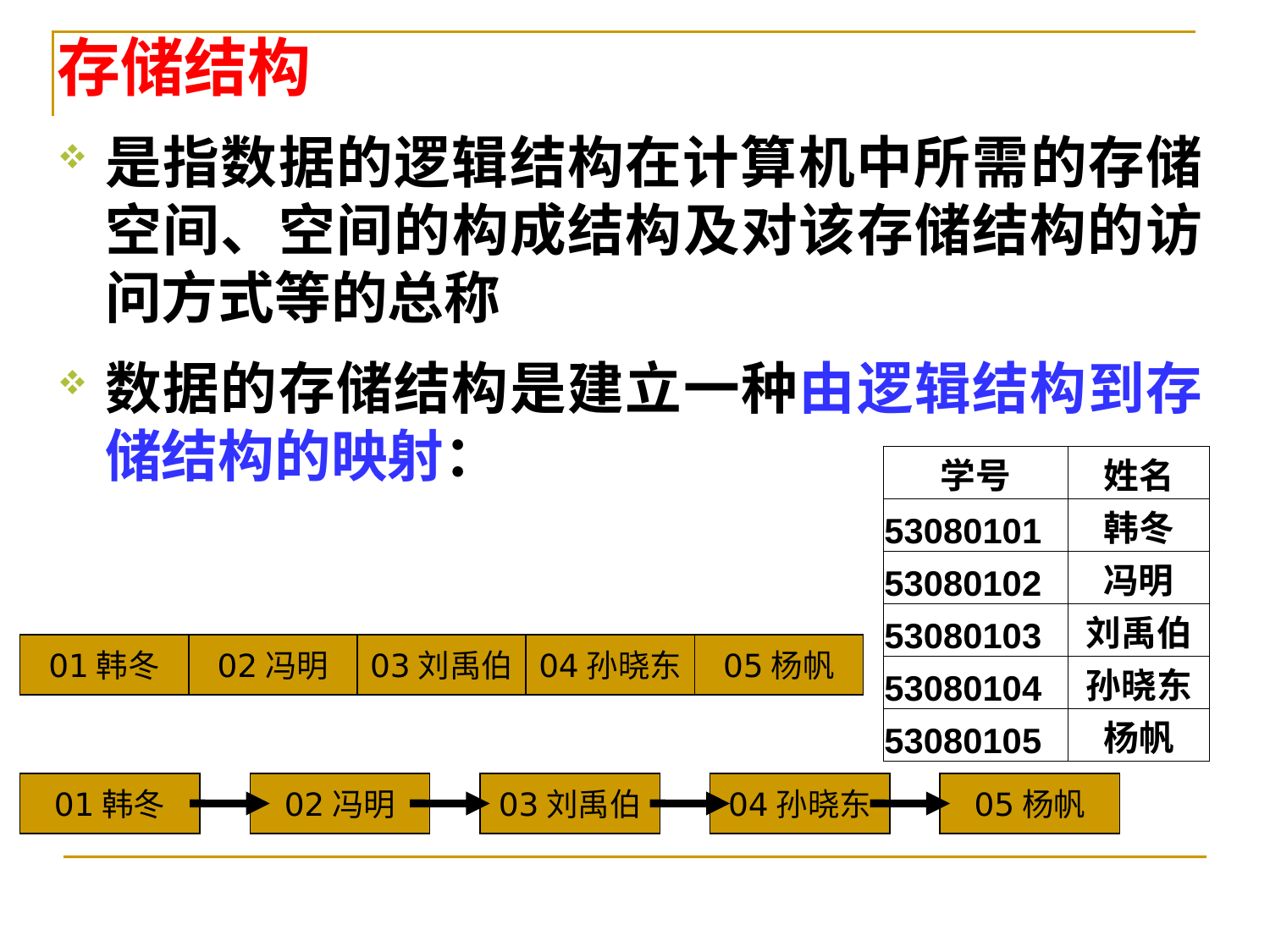

存储结构
是指数据的逻辑结构在计算机中所需的存储空间、空间的构成结构及对该存储结构的访问方式等的总称
数据的存储结构是建立一种由逻辑结构到存储结构的映射：
| 学号 | 姓名 |
| --- | --- |
| 53080101 | 韩冬 |
| 53080102 | 冯明 |
| 53080103 | 刘禹伯 |
| 53080104 | 孙晓东 |
| 53080105 | 杨帆 |
01韩冬
02冯明
03刘禹伯
04孙晓东
05杨帆
01韩冬
02冯明
03刘禹伯
04孙晓东
05杨帆